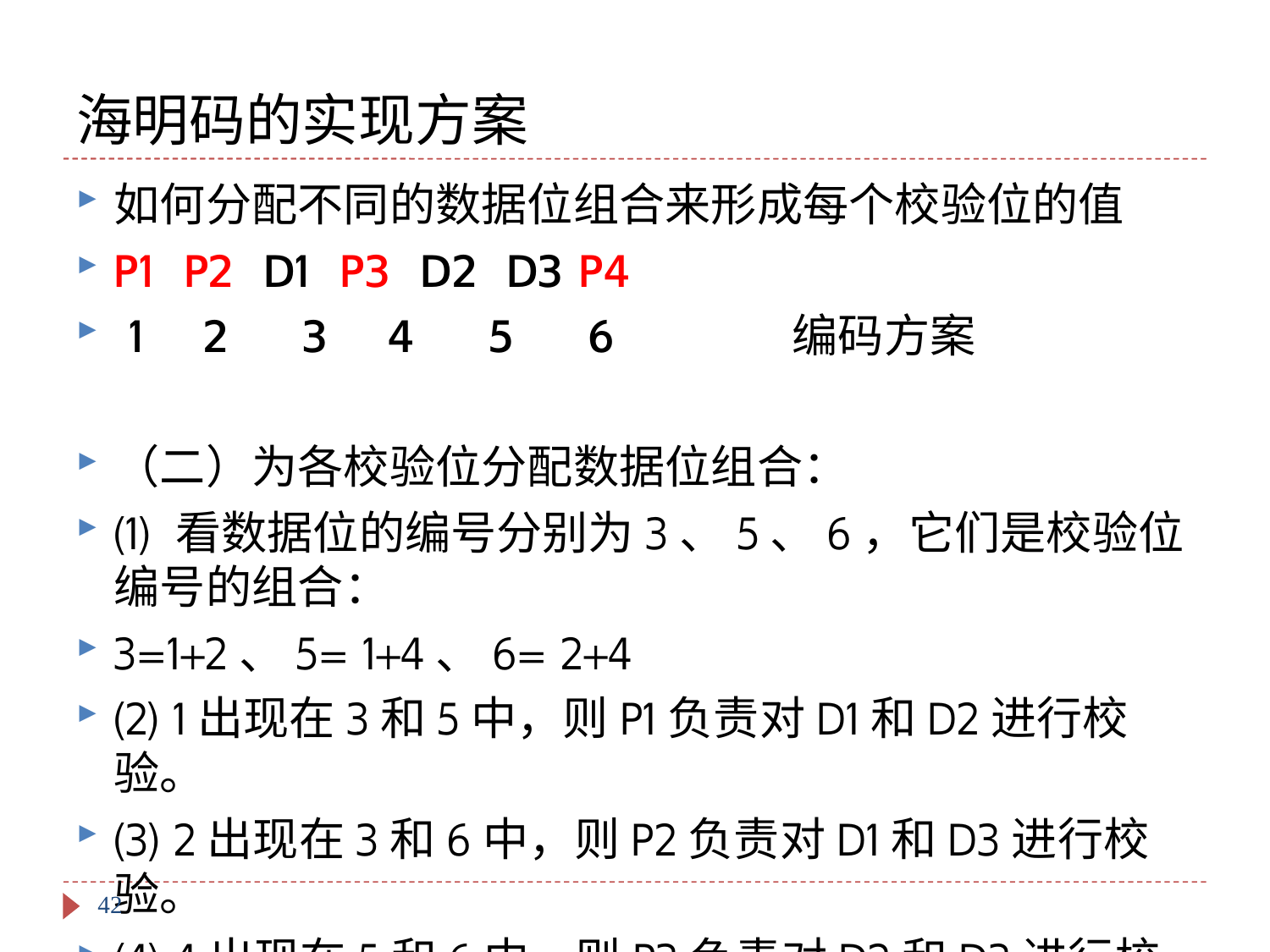

# 海明码的实现方案
如何分配不同的数据位组合来形成每个校验位的值
P1  P2  D1  P3  D2  D3 P4
 1    2     3    4     5     6            编码方案

（二）为各校验位分配数据位组合：
(1) 看数据位的编号分别为3、5、6，它们是校验位编号的组合：
3=1+2、5= 1+4、6= 2+4
(2) 1出现在3和5中，则P1负责对D1和D2进行校验。
(3) 2出现在3和6中，则P2负责对D1和D3进行校验。
(4) 4出现在5和6中，则P3负责对D2和D3进行校验。

42